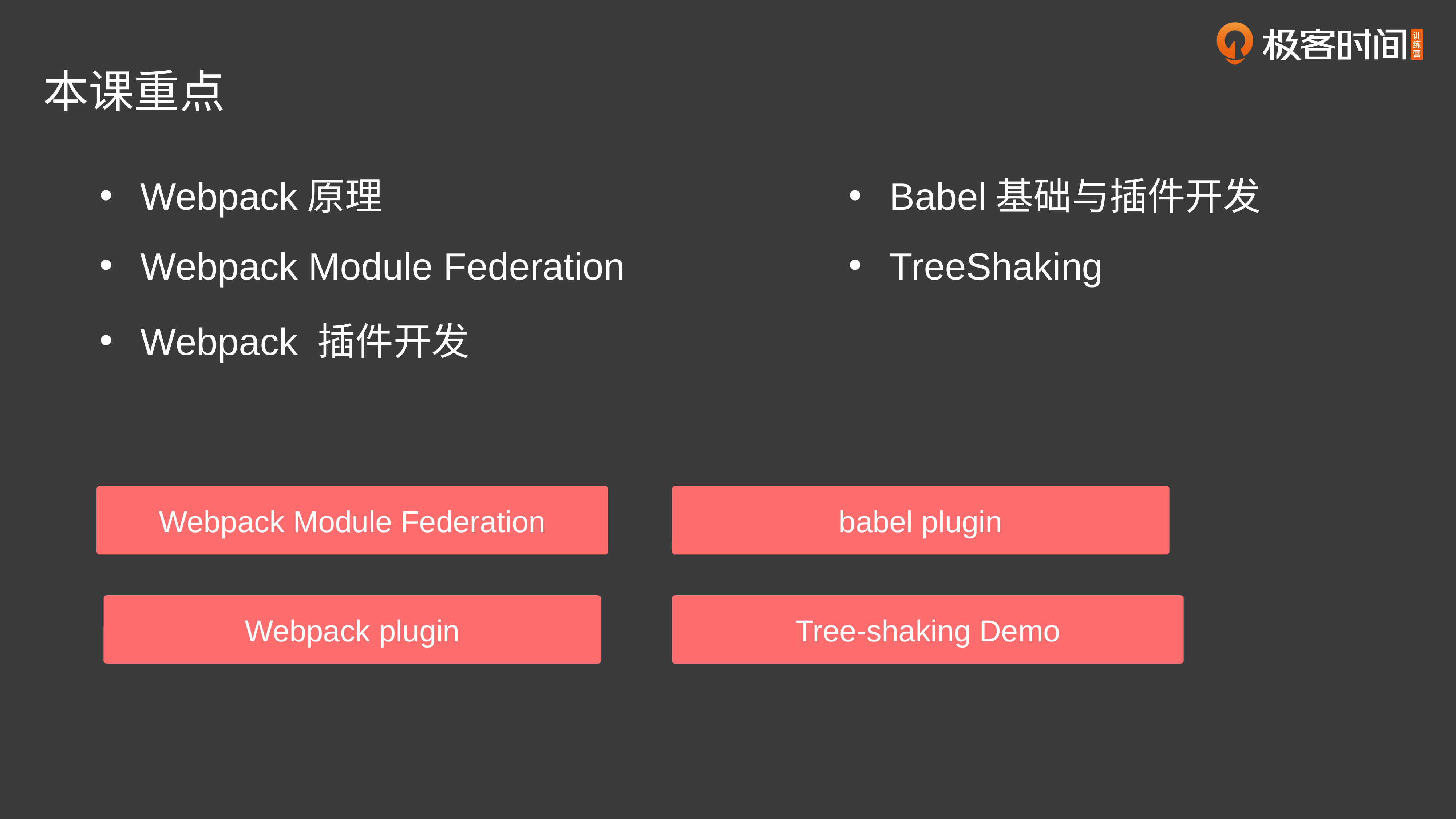

本课重点
Webpack原理
Babel基础与插件开发
TreeShaking
Webpack Module Federation
Webpack 插件开发
Webpack Module Federation
babel plugin
Webpack plugin
Tree-shaking Demo